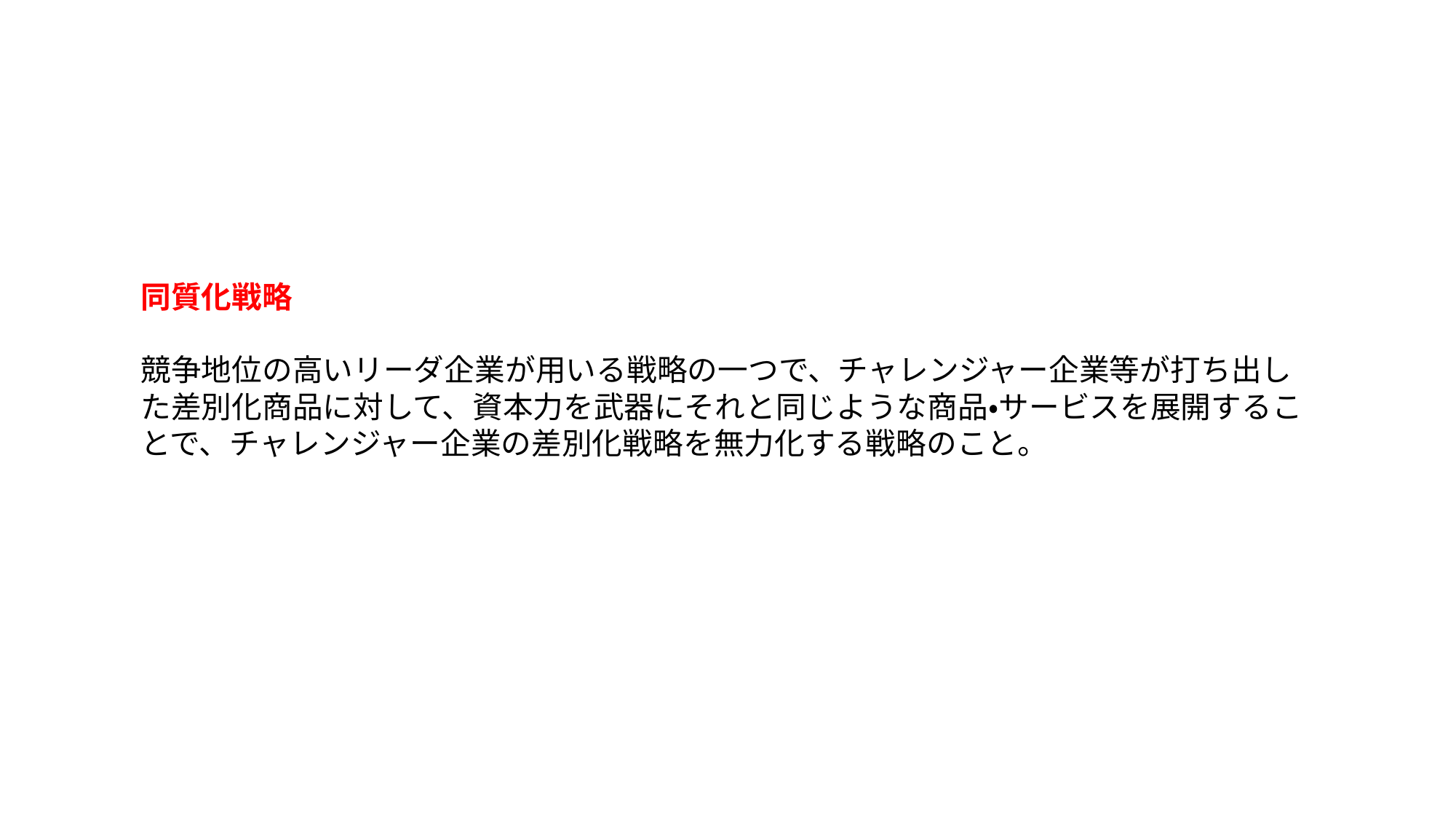

同質化戦略

競争地位の高いリーダ企業が用いる戦略の一つで、チャレンジャー企業等が打ち出した差別化商品に対して、資本力を武器にそれと同じような商品・サービスを展開することで、チャレンジャー企業の差別化戦略を無力化する戦略のこと。